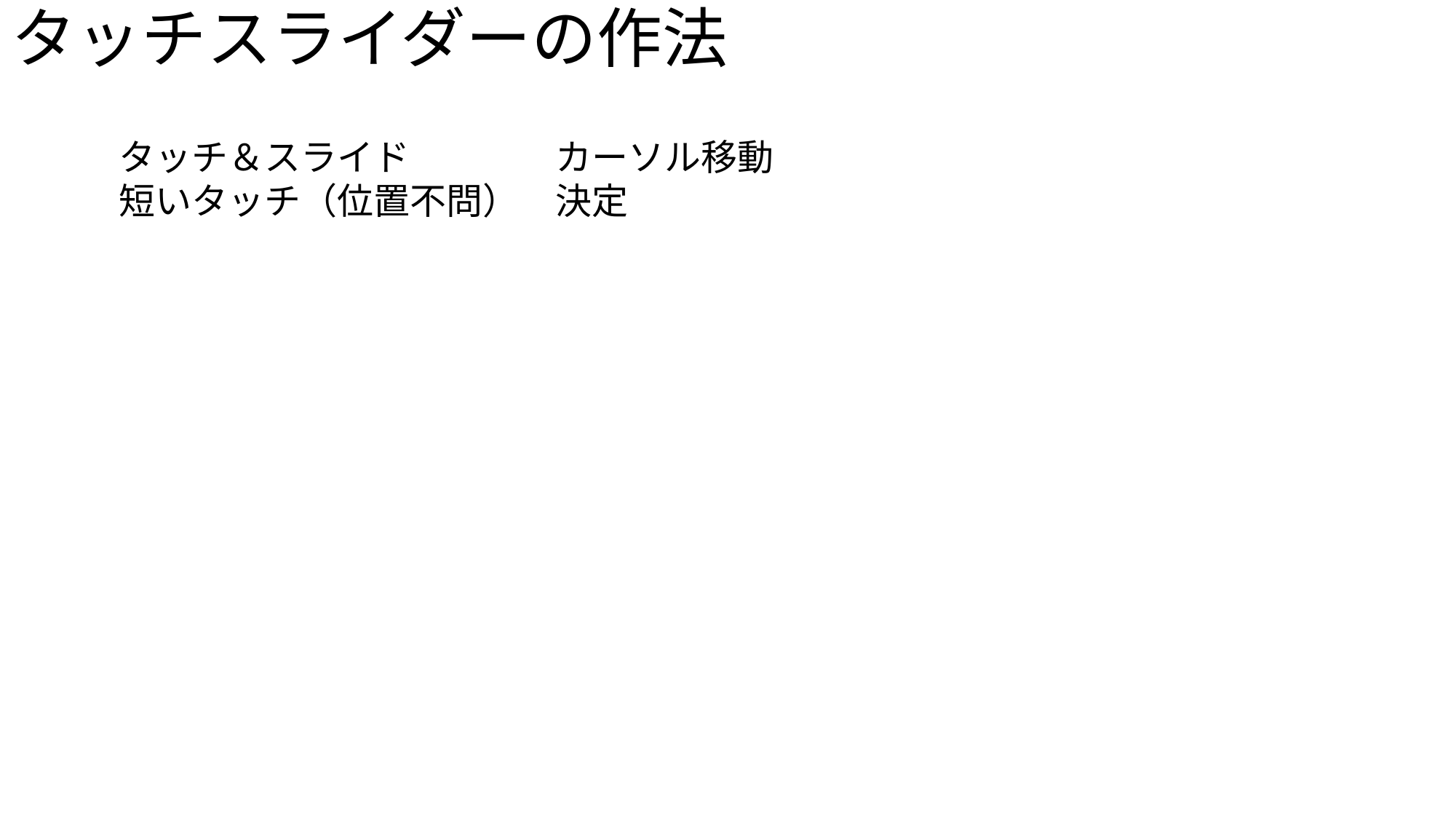

# タッチスライダーの作法
タッチ＆スライド		カーソル移動
短いタッチ（位置不問）	決定